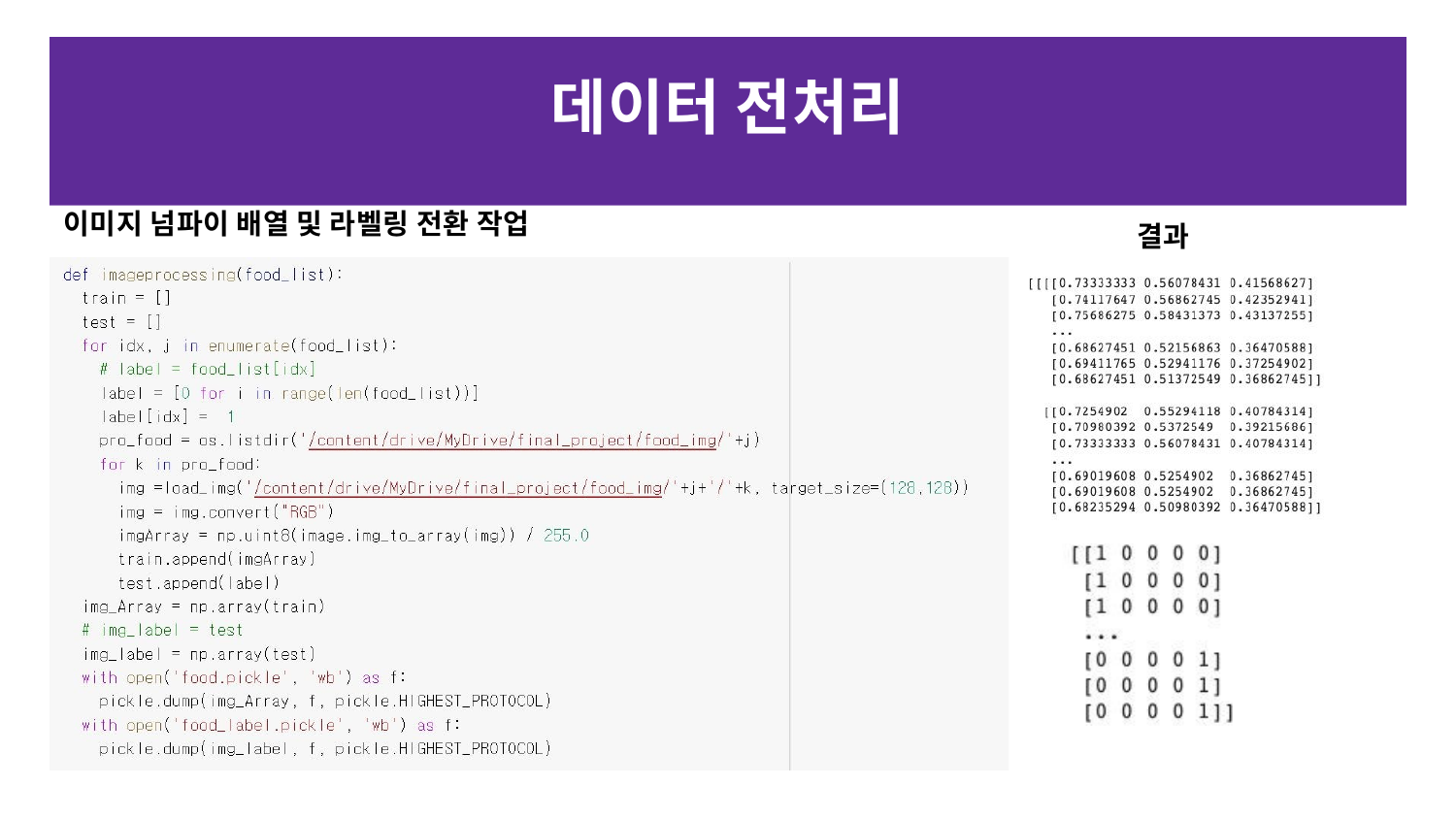

# 데이터 전처리
이미지 넘파이 배열 및 라벨링 전환 작업
결과